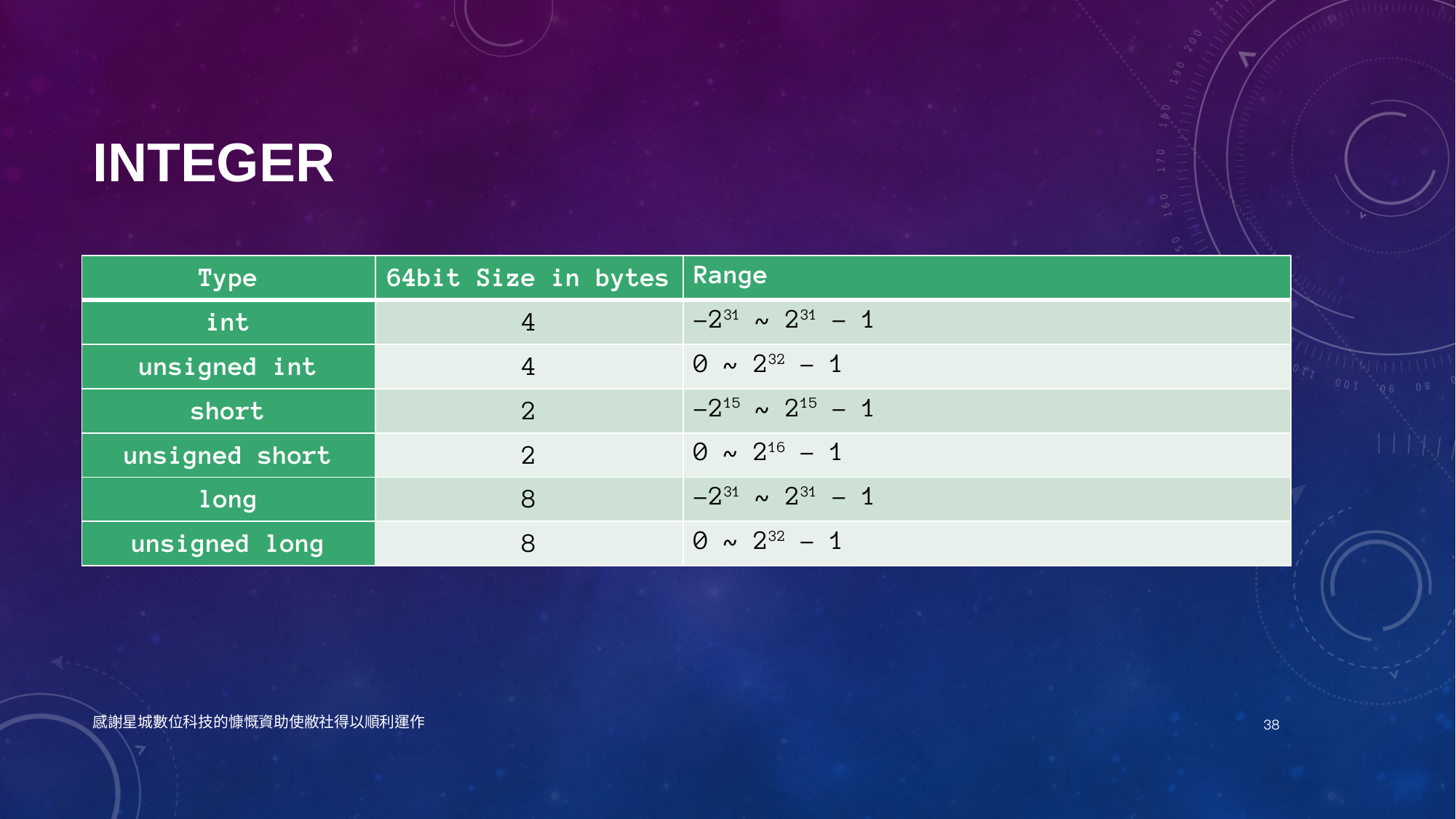

# Integer
| Type | 64bit Size in bytes | Range |
| --- | --- | --- |
| int | 4 | -231 ~ 231 - 1 |
| unsigned int | 4 | 0 ~ 232 - 1 |
| short | 2 | -215 ~ 215 - 1 |
| unsigned short | 2 | 0 ~ 216 - 1 |
| long | 8 | -231 ~ 231 - 1 |
| unsigned long | 8 | 0 ~ 232 - 1 |
感謝星城數位科技的慷慨資助使敝社得以順利運作
38